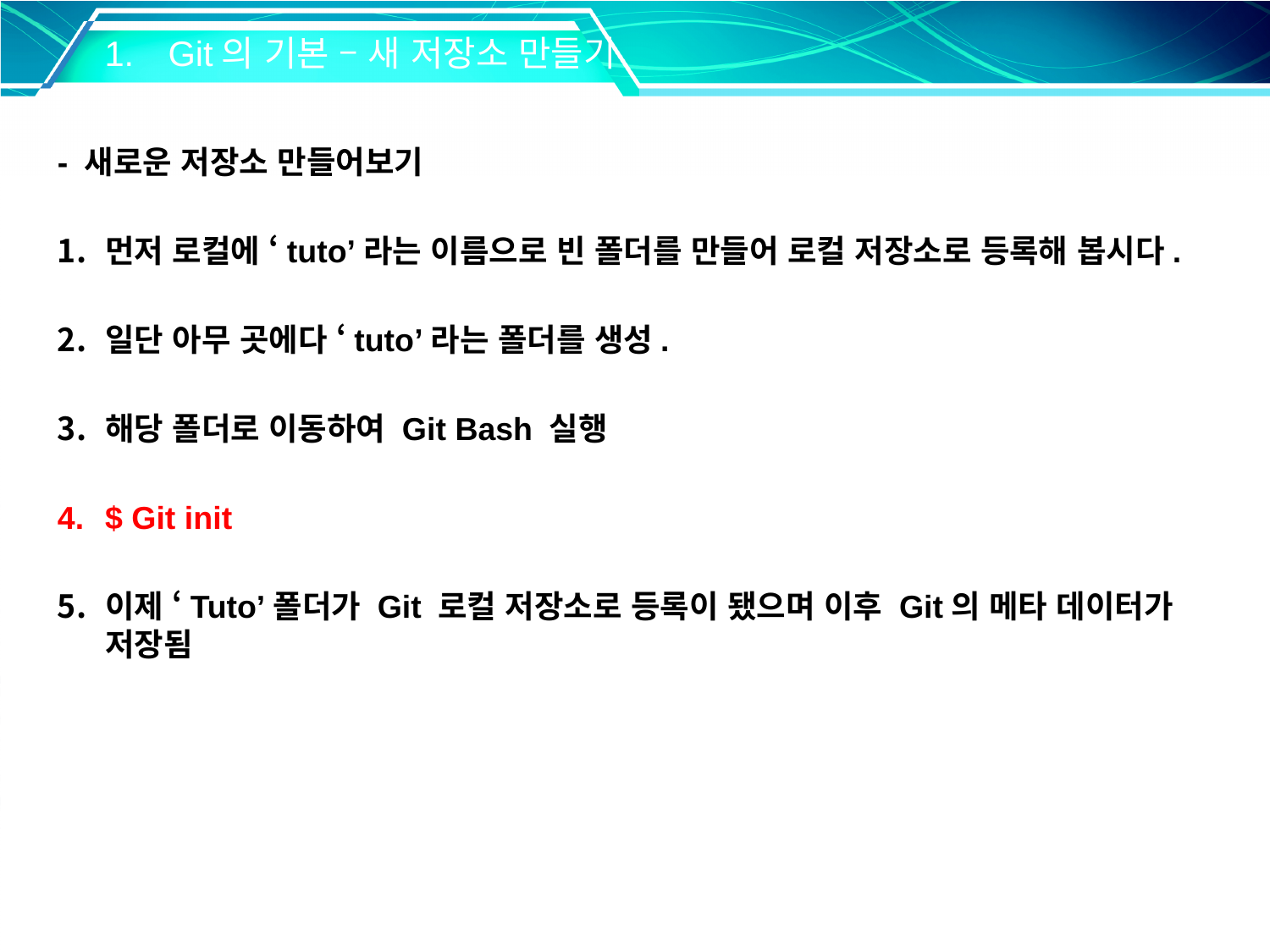

Git의 기본 – 새 저장소 만들기
- 새로운 저장소 만들어보기

먼저 로컬에 ‘tuto’라는 이름으로 빈 폴더를 만들어 로컬 저장소로 등록해 봅시다.

일단 아무 곳에다 ‘tuto’라는 폴더를 생성.

해당 폴더로 이동하여 Git Bash 실행

$ Git init

이제 ‘Tuto’폴더가 Git 로컬 저장소로 등록이 됐으며 이후 Git의 메타 데이터가 저장됨